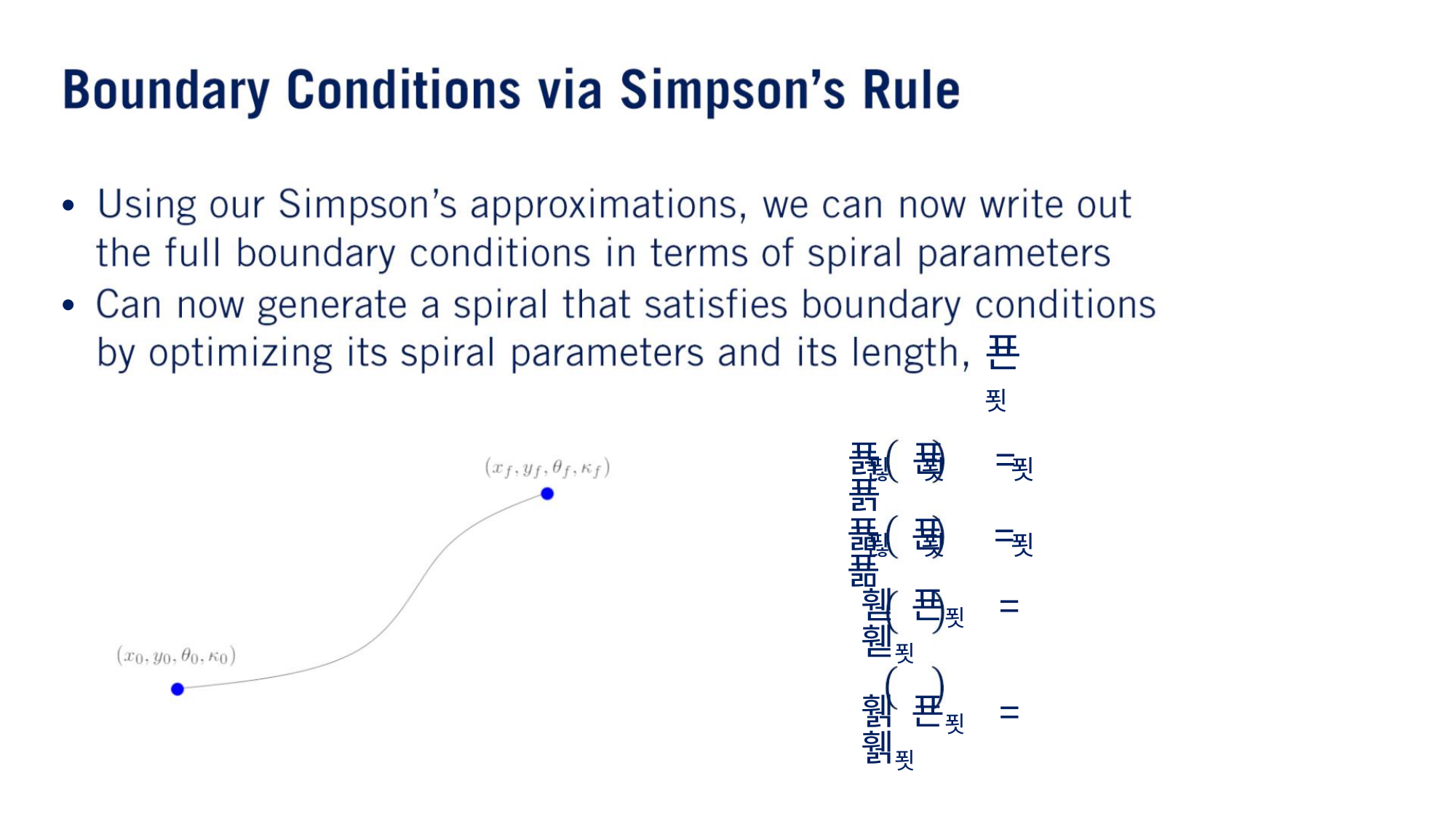

•
•
푠푓
푥 푠 = 푥
푆 푓
푓
푦 푠 = 푦
푆 푓
푓
휃 푠푓 = 휃푓
휅 푠푓 = 휅푓